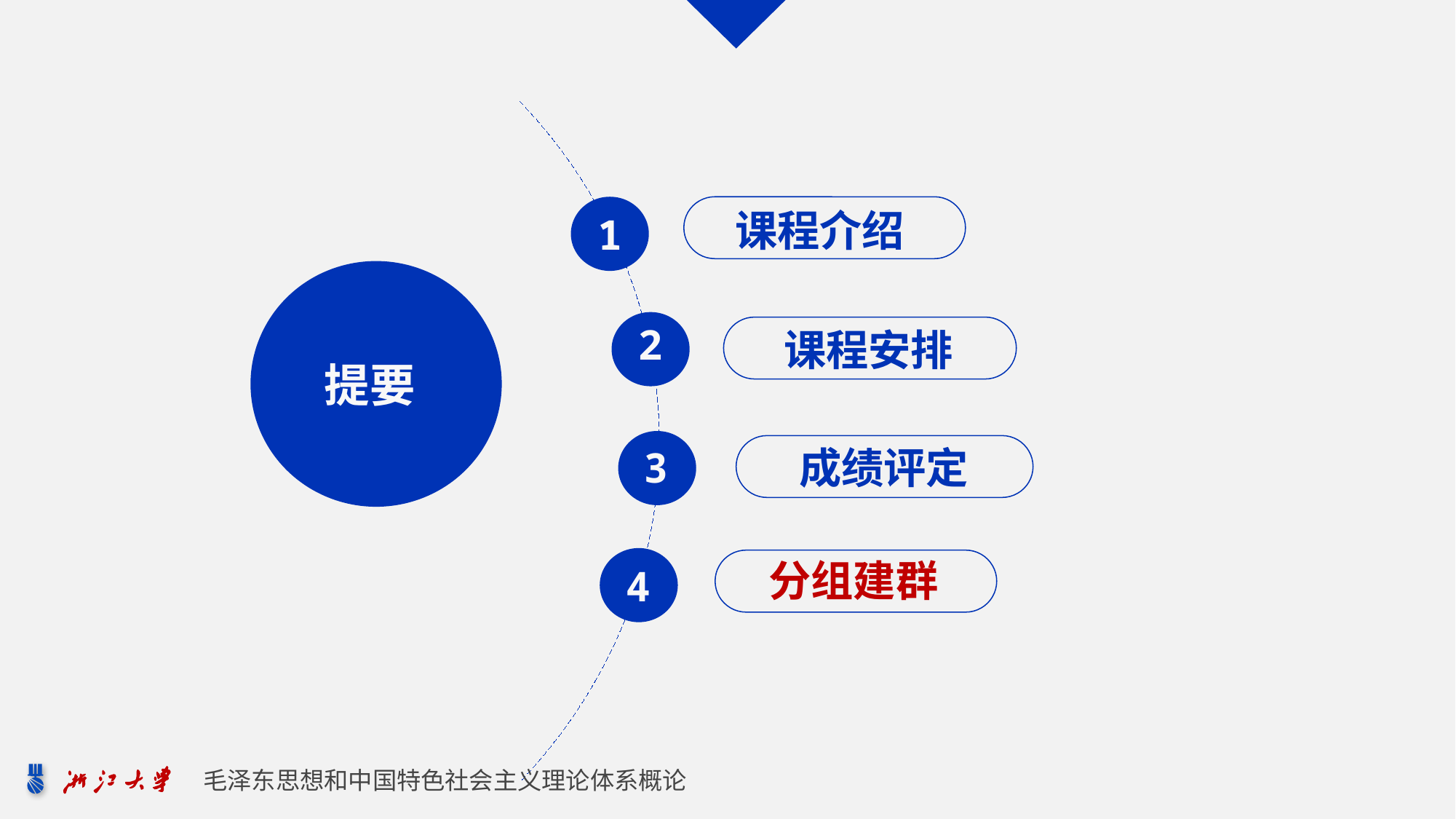

1

2

3

课程介绍

课程安排

成绩评定

提要

分组建群

4
毛泽东思想和中国特色社会主义理论体系概论